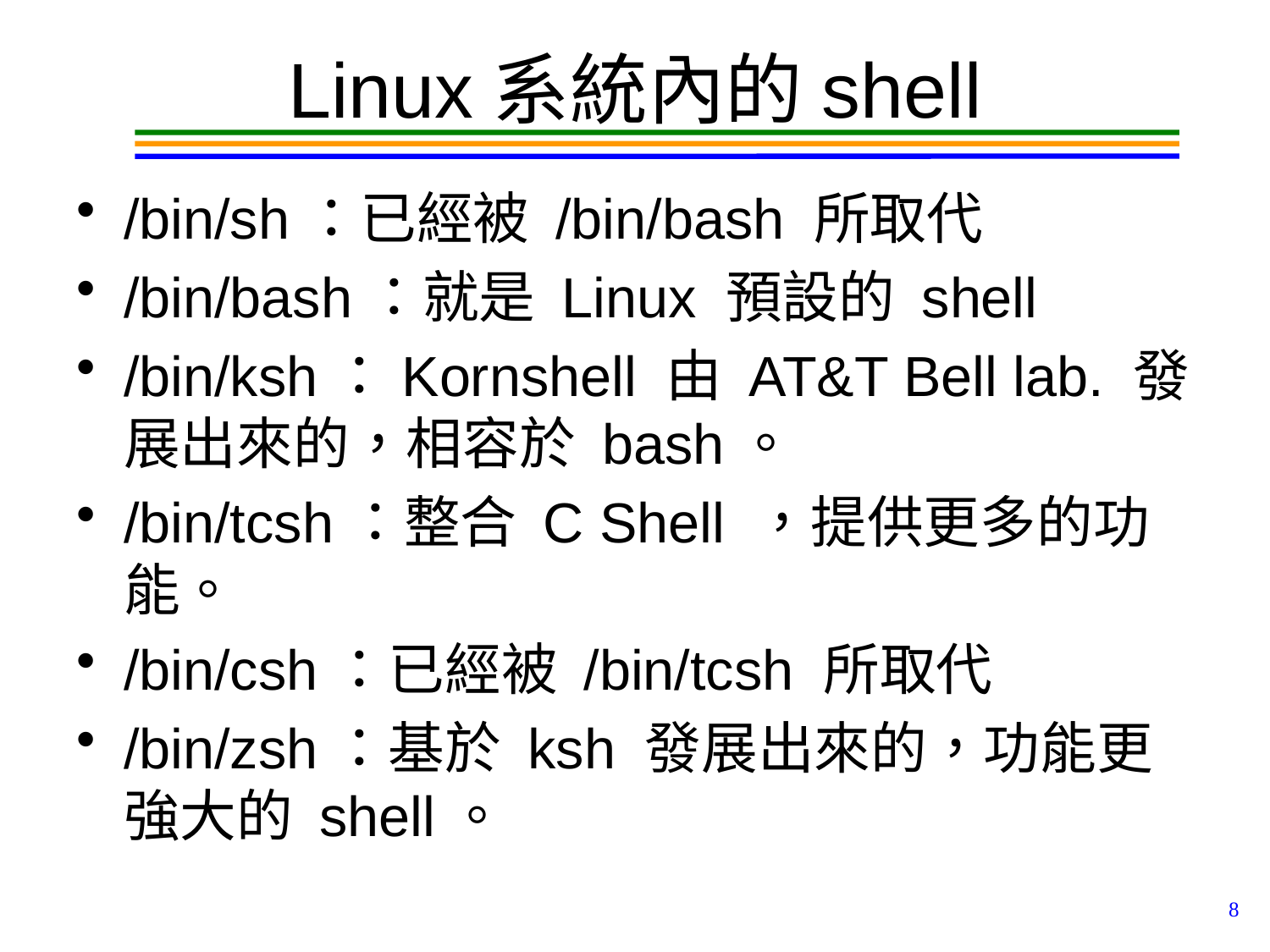

# Linux系統內的shell
/bin/sh：已經被 /bin/bash 所取代
/bin/bash：就是 Linux 預設的 shell
/bin/ksh：Kornshell 由 AT&T Bell lab. 發展出來的，相容於 bash。
/bin/tcsh：整合 C Shell ，提供更多的功能。
/bin/csh：已經被 /bin/tcsh 所取代
/bin/zsh：基於 ksh 發展出來的，功能更強大的 shell。

8